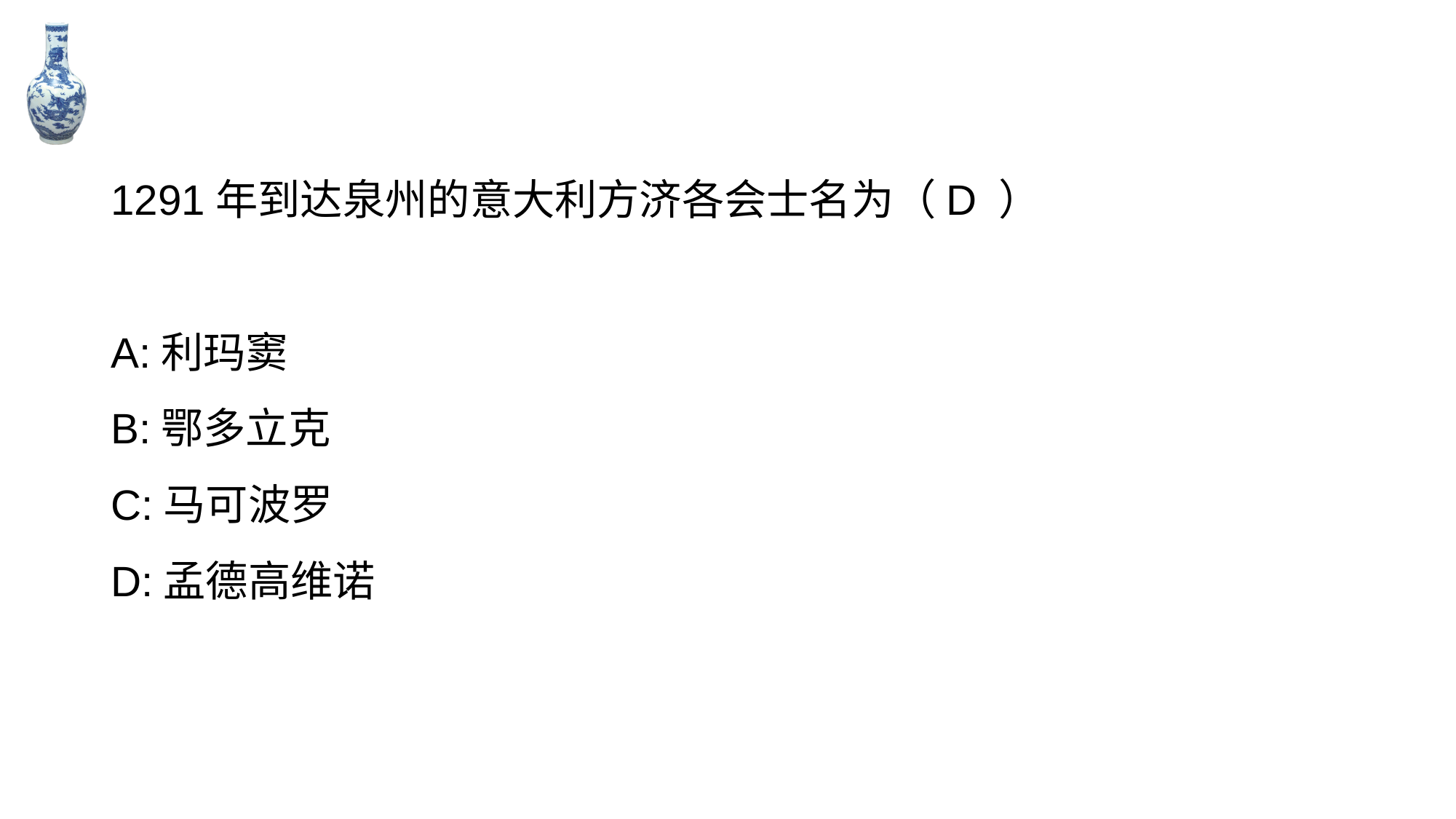

#
1291年到达泉州的意大利方济各会士名为（D ）

A:利玛窦
B:鄂多立克
C:马可波罗
D:孟德高维诺

73